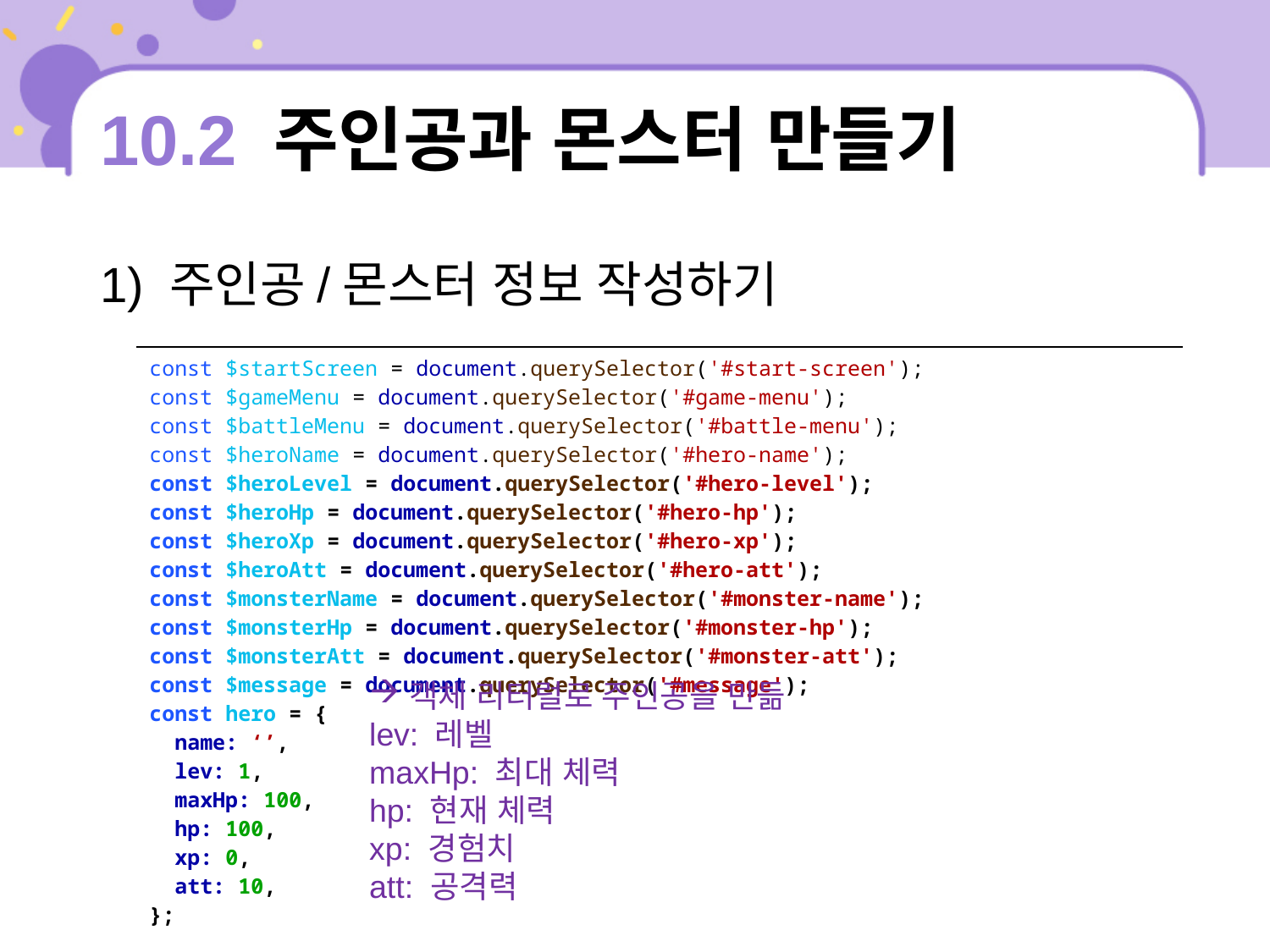

# 10.2 주인공과 몬스터 만들기
1) 주인공/몬스터 정보 작성하기

| const $startScreen = document.querySelector('#start-screen'); const $gameMenu = document.querySelector('#game-menu'); const $battleMenu = document.querySelector('#battle-menu'); const $heroName = document.querySelector('#hero-name'); const $heroLevel = document.querySelector('#hero-level'); const $heroHp = document.querySelector('#hero-hp'); const $heroXp = document.querySelector('#hero-xp'); const $heroAtt = document.querySelector('#hero-att'); const $monsterName = document.querySelector('#monster-name'); const $monsterHp = document.querySelector('#monster-hp'); const $monsterAtt = document.querySelector('#monster-att'); const $message = document.querySelector('#message'); const hero = { name: ‘’, lev: 1, maxHp: 100, hp: 100, xp: 0, att: 10, }; |
| --- |
객체 리터럴로 주인공을 만듦
lev: 레벨
maxHp: 최대 체력
hp: 현재 체력
xp: 경험치
att: 공격력